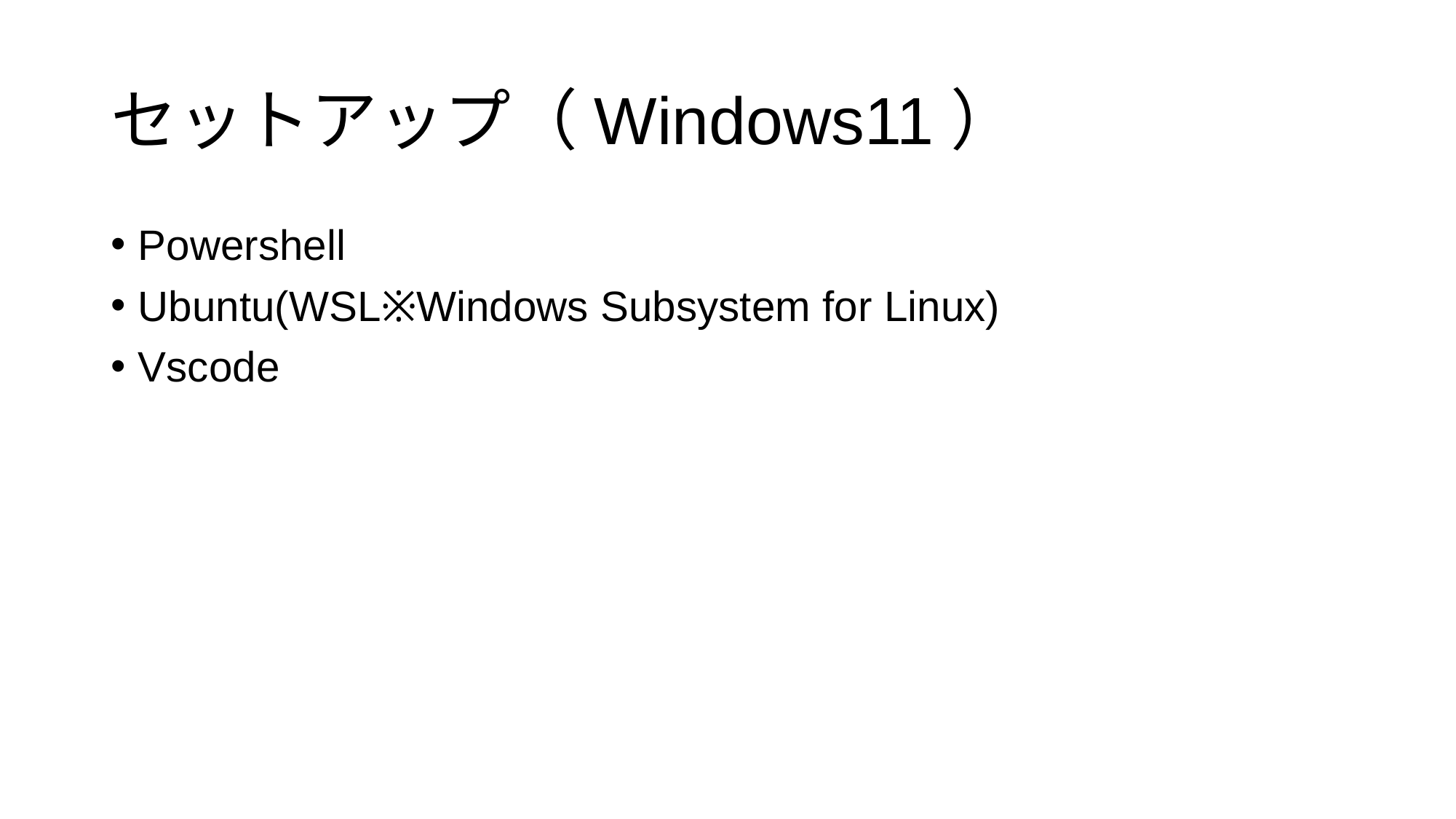

# セットアップ（Windows11）
Powershell
Ubuntu(WSL※Windows Subsystem for Linux)
Vscode